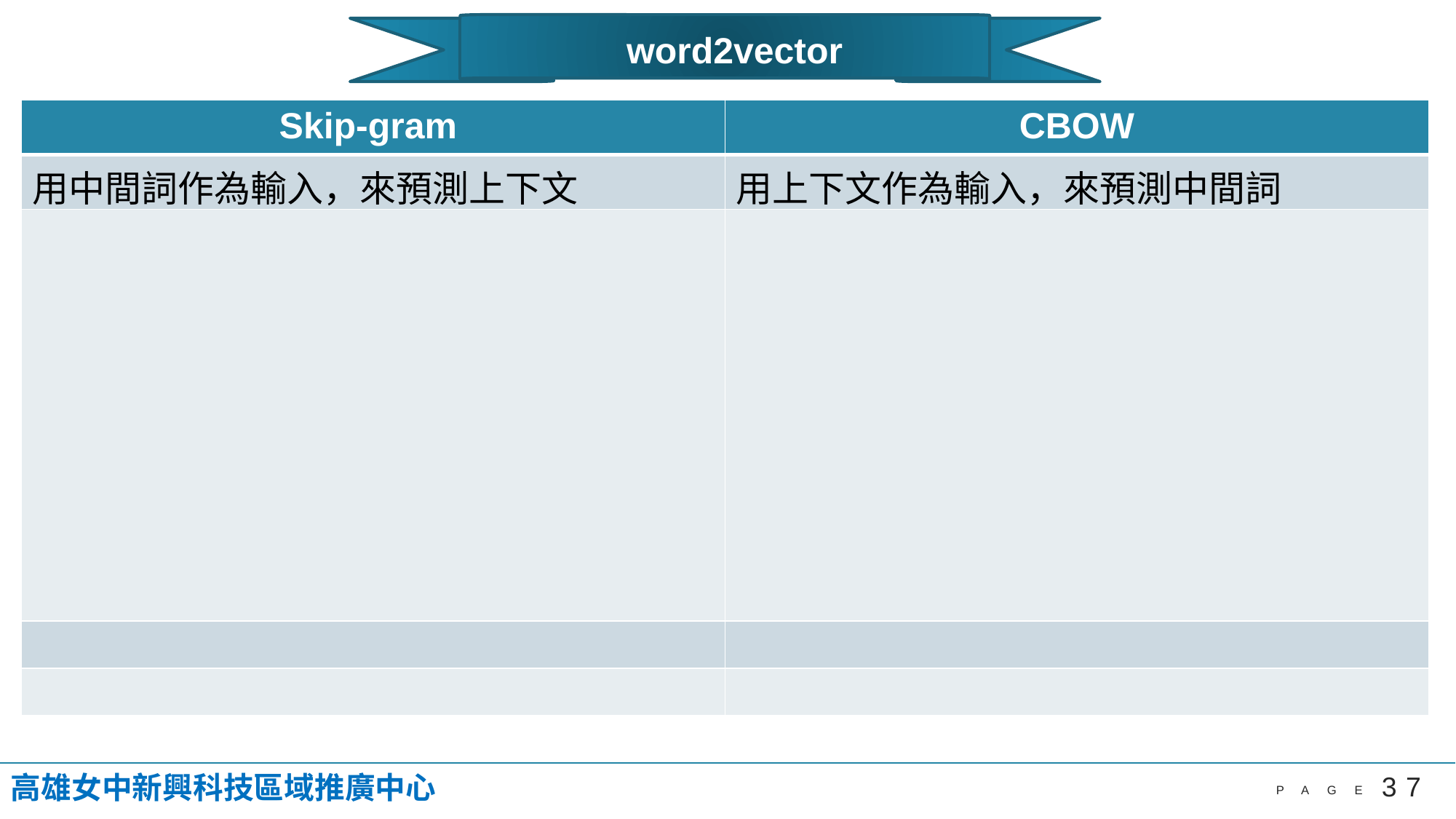

word2vector
| Skip-gram | CBOW |
| --- | --- |
| 用中間詞作為輸入，來預測上下文 | 用上下文作為輸入，來預測中間詞 |
|  |  |
|  |  |
|  |  |
高雄女中新興科技區域推廣中心